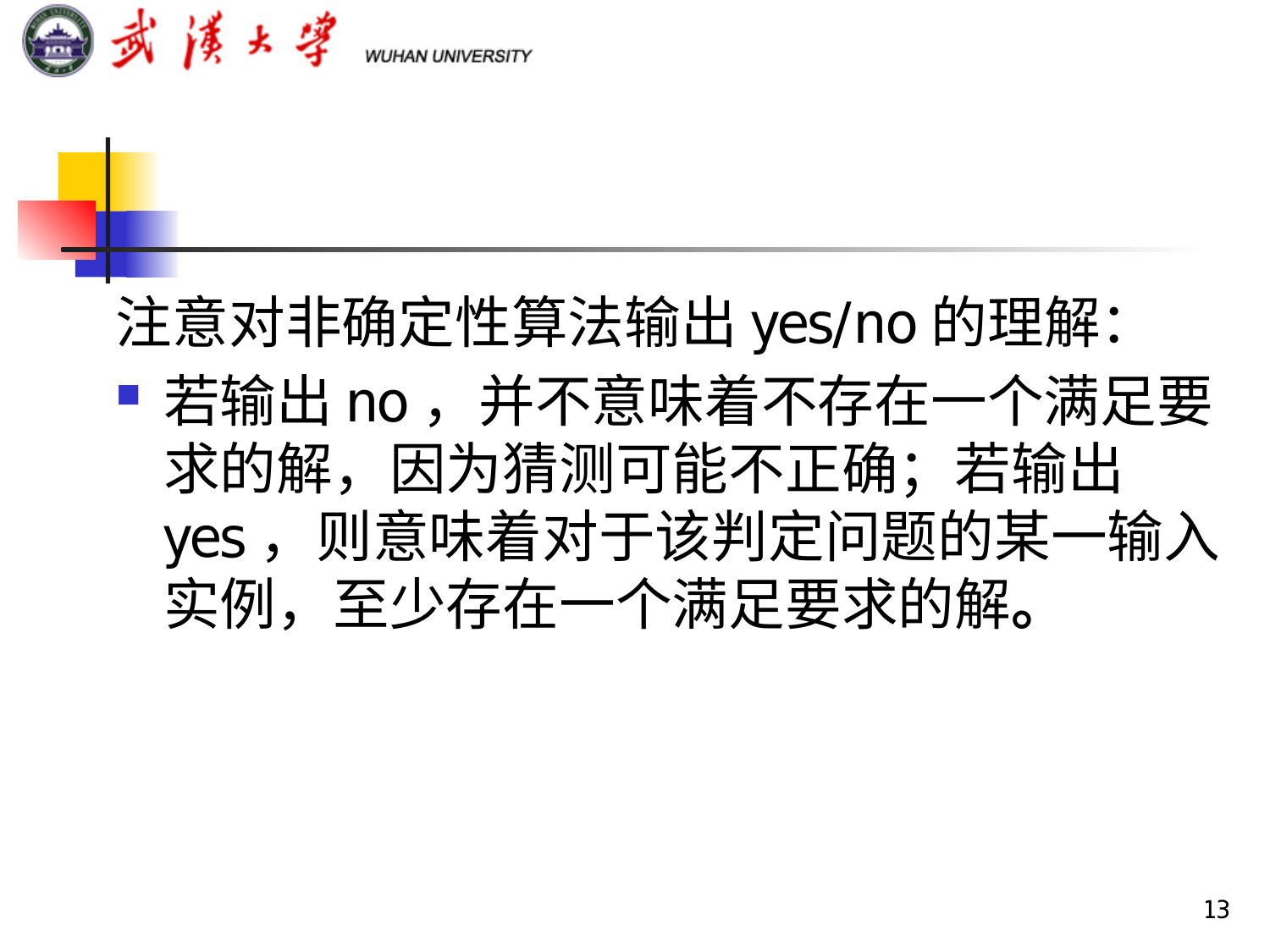

注意对非确定性算法输出yes/no的理解：
若输出no，并不意味着不存在一个满足要求的解，因为猜测可能不正确；若输出yes，则意味着对于该判定问题的某一输入实例，至少存在一个满足要求的解。
13